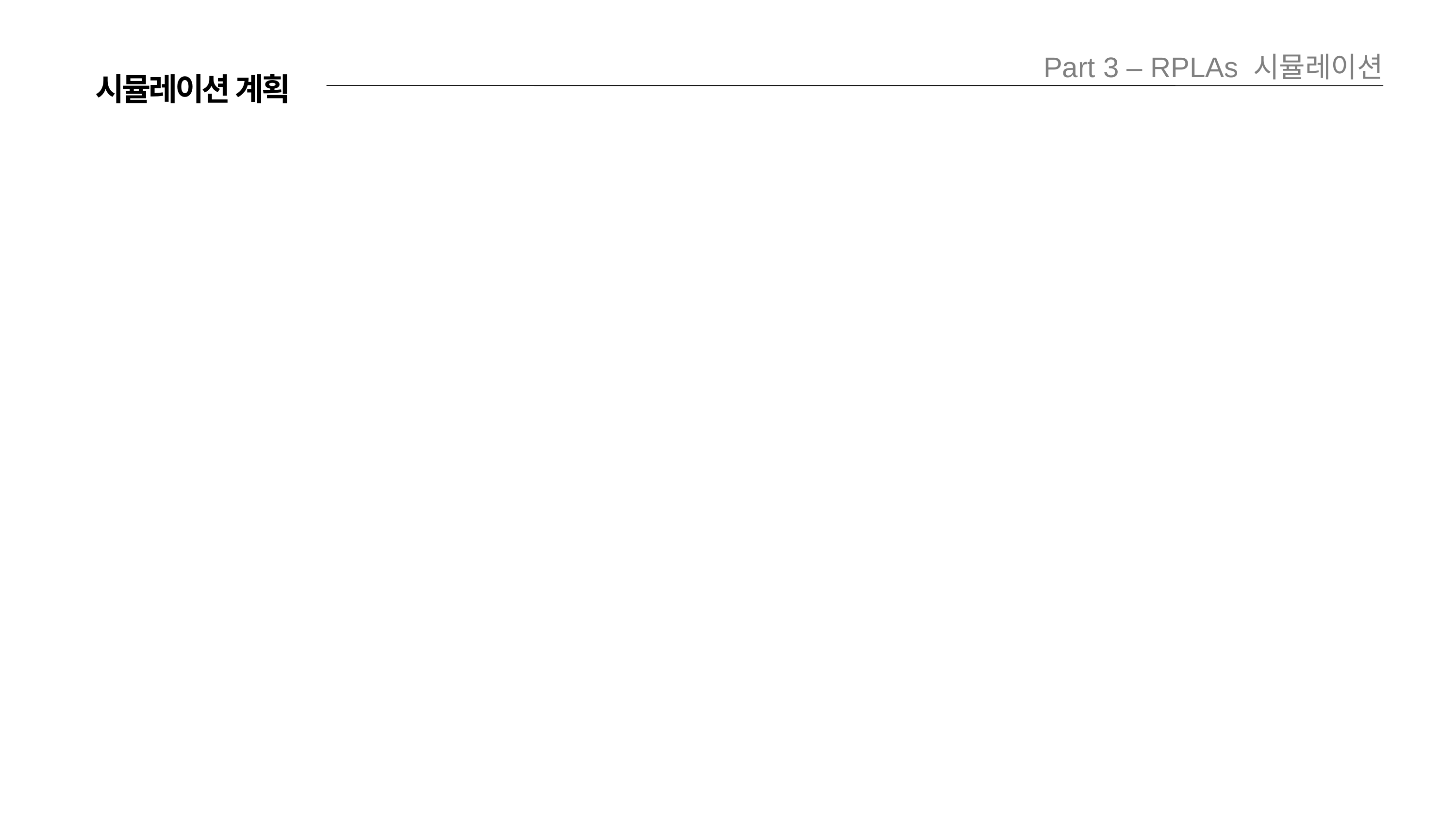

Part 3 – RPLAs 시뮬레이션

시뮬레이션 계획